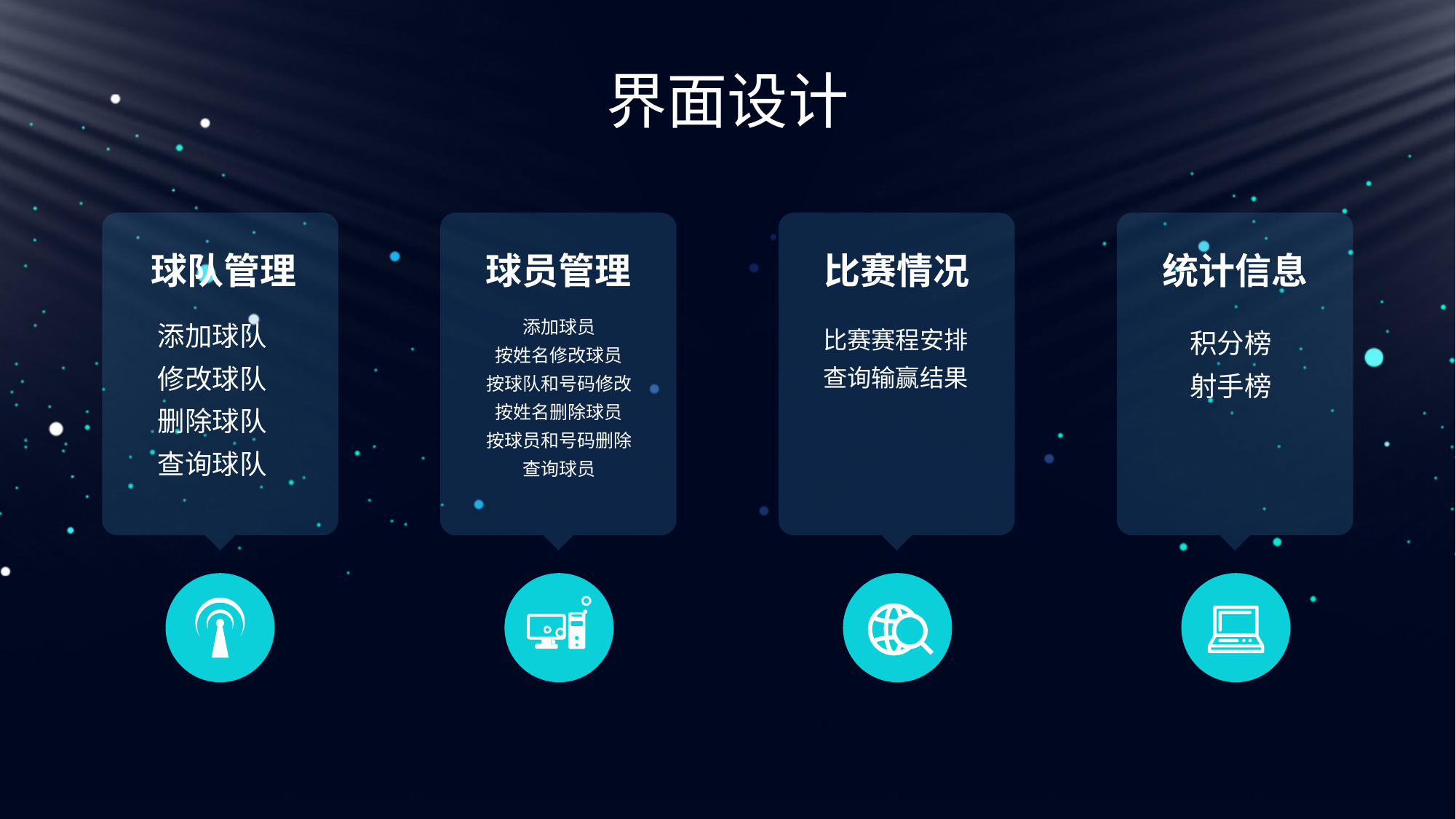

界面设计

球队管理
 添加球队
 修改球队
 删除球队
 查询球队

球员管理
添加球员
按姓名修改球员
按球队和号码修改
按姓名删除球员
按球员和号码删除
查询球员

比赛情况
比赛赛程安排
查询输赢结果

统计信息
积分榜
射手榜